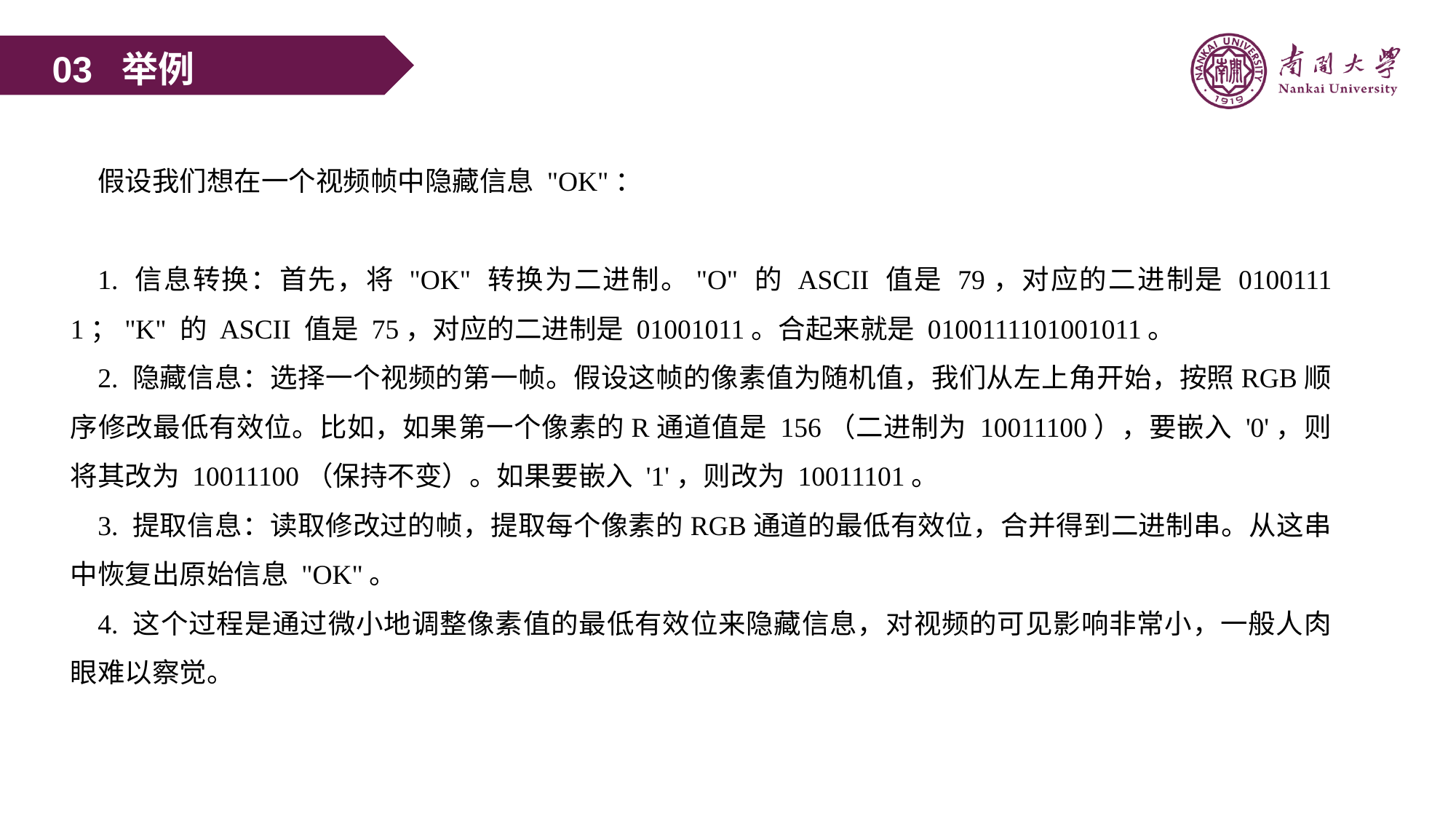

03  举例
假设我们想在一个视频帧中隐藏信息 "OK"：

1. 信息转换：首先，将 "OK" 转换为二进制。"O" 的 ASCII 值是 79，对应的二进制是 01001111；"K" 的 ASCII 值是 75，对应的二进制是 01001011。合起来就是 0100111101001011。
2. 隐藏信息：选择一个视频的第一帧。假设这帧的像素值为随机值，我们从左上角开始，按照RGB顺序修改最低有效位。比如，如果第一个像素的R通道值是 156（二进制为 10011100），要嵌入 '0'，则将其改为 10011100（保持不变）。如果要嵌入 '1'，则改为 10011101。
3. 提取信息：读取修改过的帧，提取每个像素的RGB通道的最低有效位，合并得到二进制串。从这串中恢复出原始信息 "OK"。
4. 这个过程是通过微小地调整像素值的最低有效位来隐藏信息，对视频的可见影响非常小，一般人肉眼难以察觉。
原图